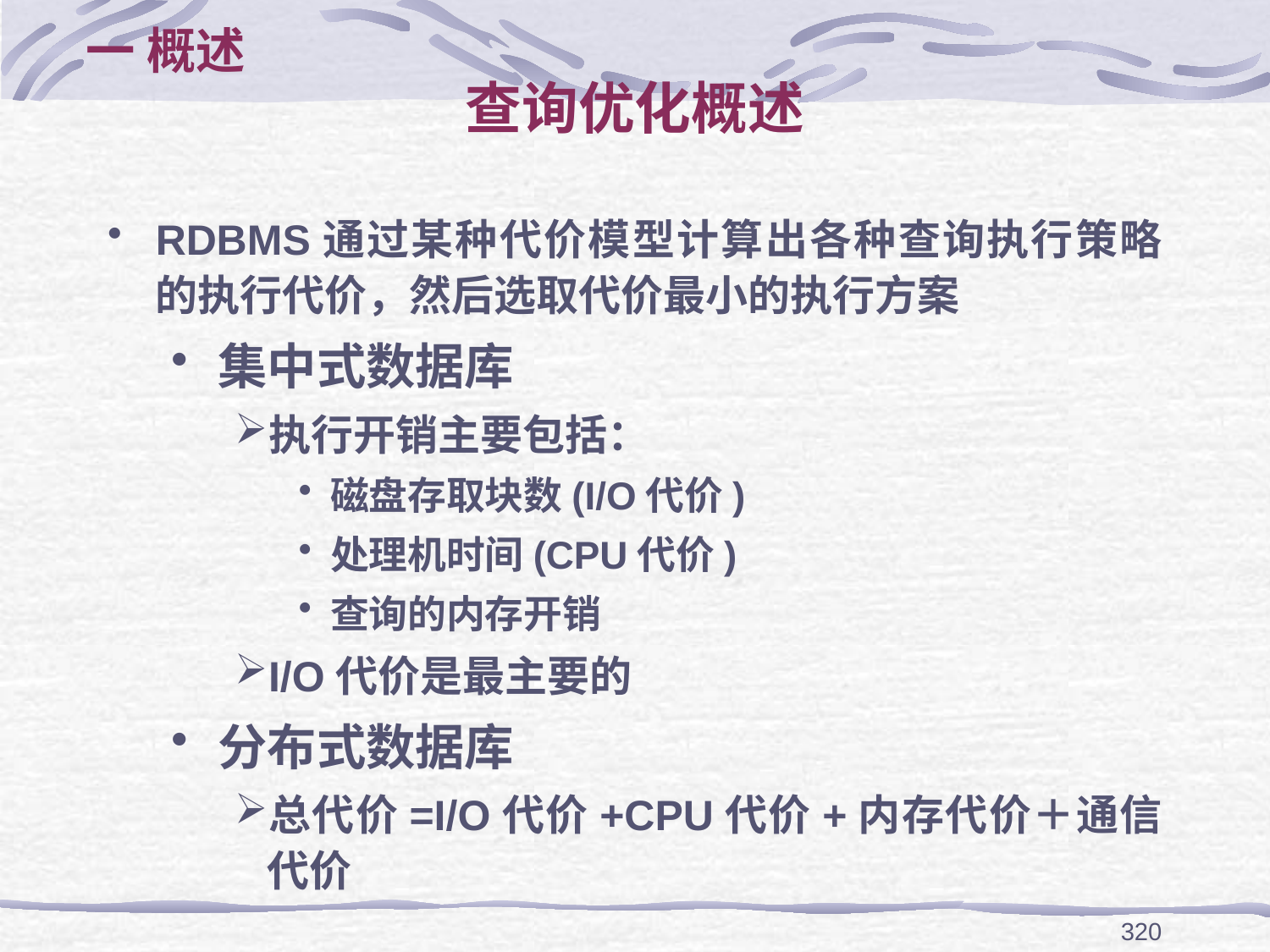

一 概述
# 查询优化概述
RDBMS通过某种代价模型计算出各种查询执行策略的执行代价，然后选取代价最小的执行方案
集中式数据库
执行开销主要包括：
磁盘存取块数(I/O代价)
处理机时间(CPU代价)
查询的内存开销
I/O代价是最主要的
分布式数据库
总代价=I/O代价+CPU代价+内存代价＋通信代价
320